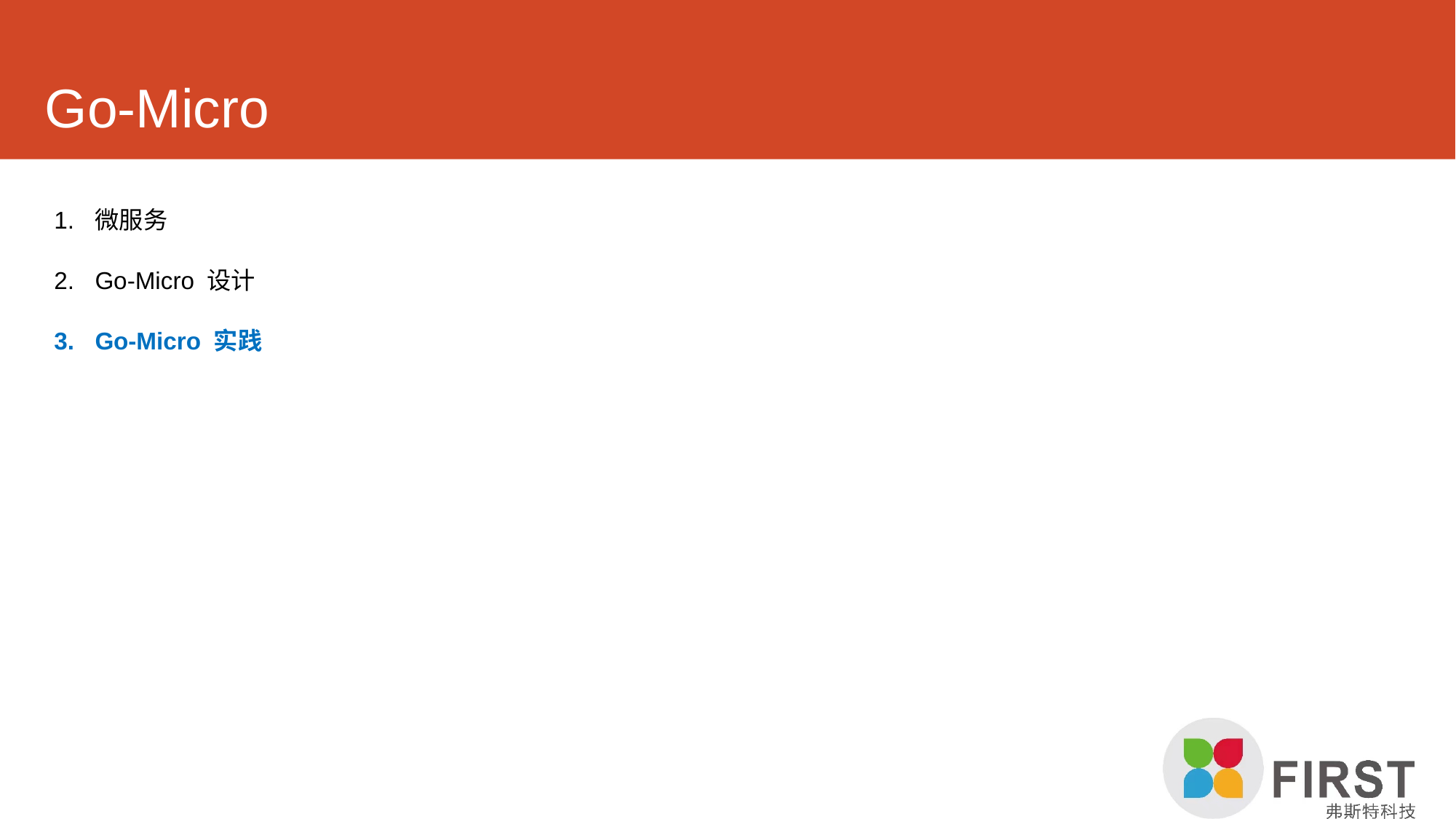

# Go-Micro

微服务
Go-Micro 设计
Go-Micro 实践